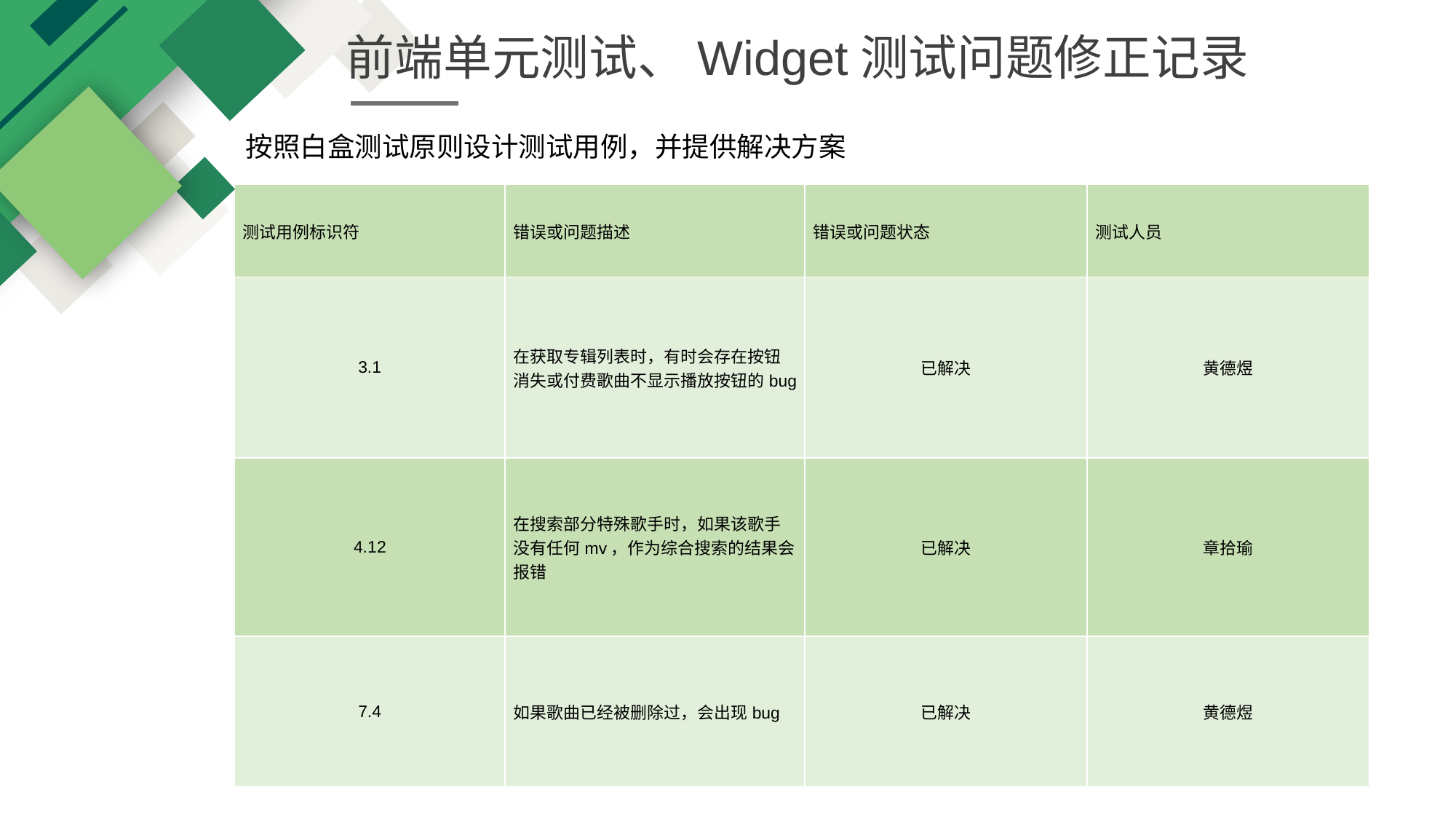

前端单元测试、Widget测试问题修正记录
按照白盒测试原则设计测试用例，并提供解决方案
| 测试用例标识符 | 错误或问题描述 | 错误或问题状态 | 测试人员 |
| --- | --- | --- | --- |
| 3.1 | 在获取专辑列表时，有时会存在按钮消失或付费歌曲不显示播放按钮的bug | 已解决 | 黄德煜 |
| 4.12 | 在搜索部分特殊歌手时，如果该歌手没有任何mv，作为综合搜索的结果会报错 | 已解决 | 章拾瑜 |
| 7.4 | 如果歌曲已经被删除过，会出现bug | 已解决 | 黄德煜 |